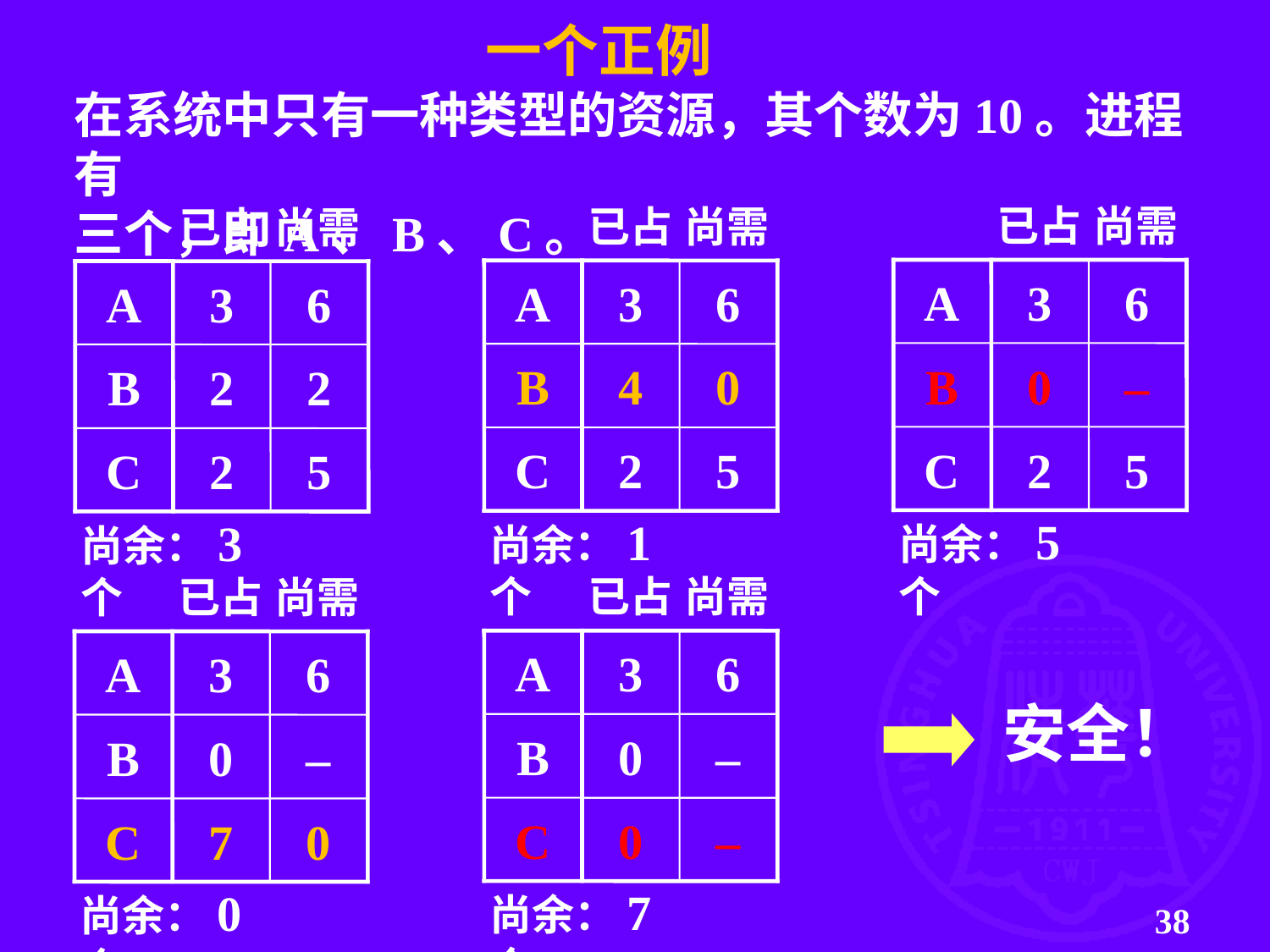

一个正例
在系统中只有一种类型的资源，其个数为10。进程有
三个，即A、B、C。
已占
尚需
A

3

6

B

0
–
C

2
5
尚余：5个

已占
尚需
A

3

6

B

4
0
C

2
5
尚余：1个

已占
尚需
A

3

6

B

2
2
C

2
5
尚余：3个

已占
尚需
A

3

6

B

0
–
C

0
–
尚余：7个

已占
尚需
A

3

6

B

0
–
C

7
0
尚余：0个

安全！